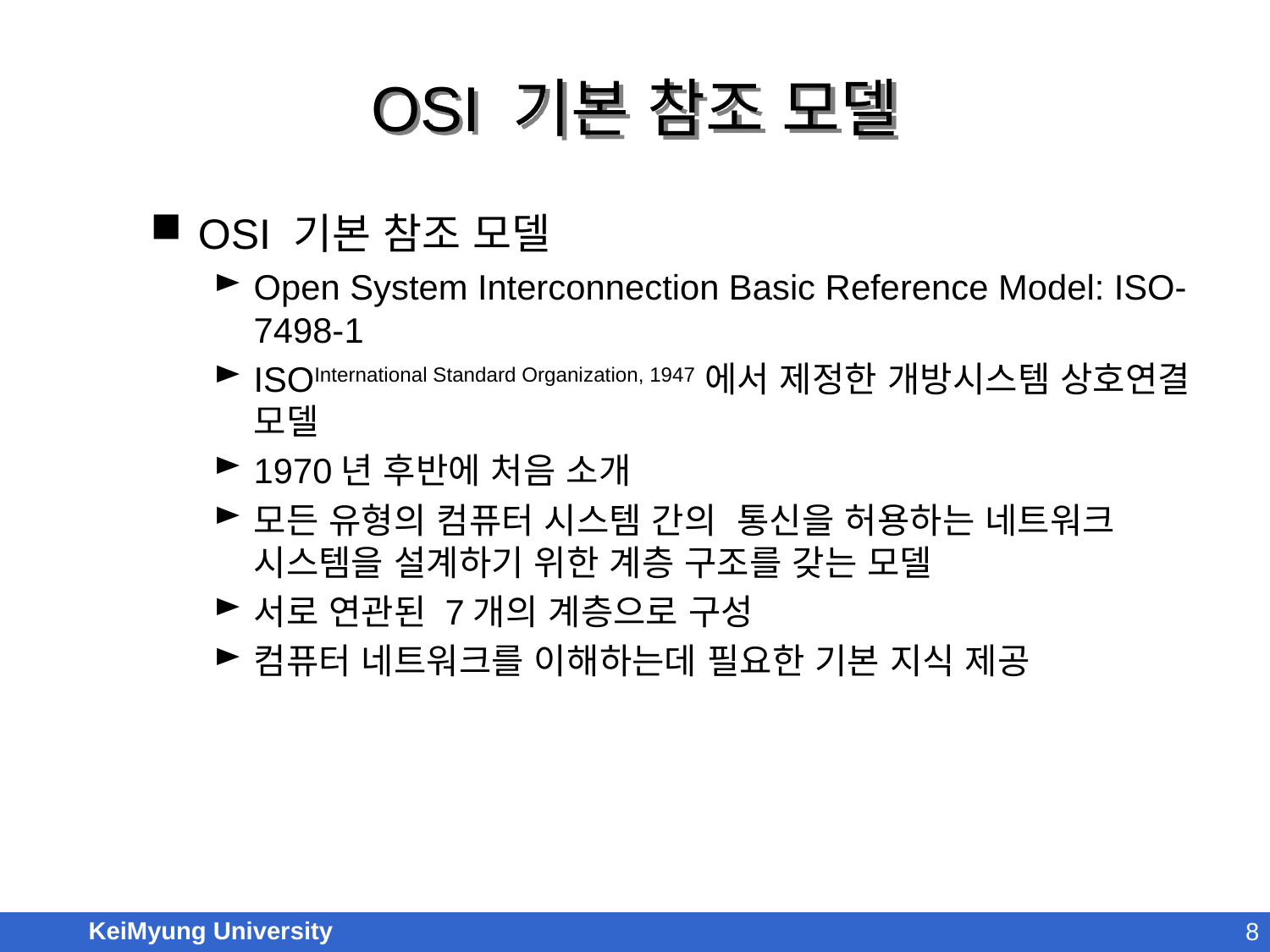

# OSI 기본 참조 모델
OSI 기본 참조 모델
Open System Interconnection Basic Reference Model: ISO-7498-1
ISOInternational Standard Organization, 1947에서 제정한 개방시스템 상호연결 모델
1970년 후반에 처음 소개
모든 유형의 컴퓨터 시스템 간의  통신을 허용하는 네트워크 시스템을 설계하기 위한 계층 구조를 갖는 모델
서로 연관된 7개의 계층으로 구성
컴퓨터 네트워크를 이해하는데 필요한 기본 지식 제공

8